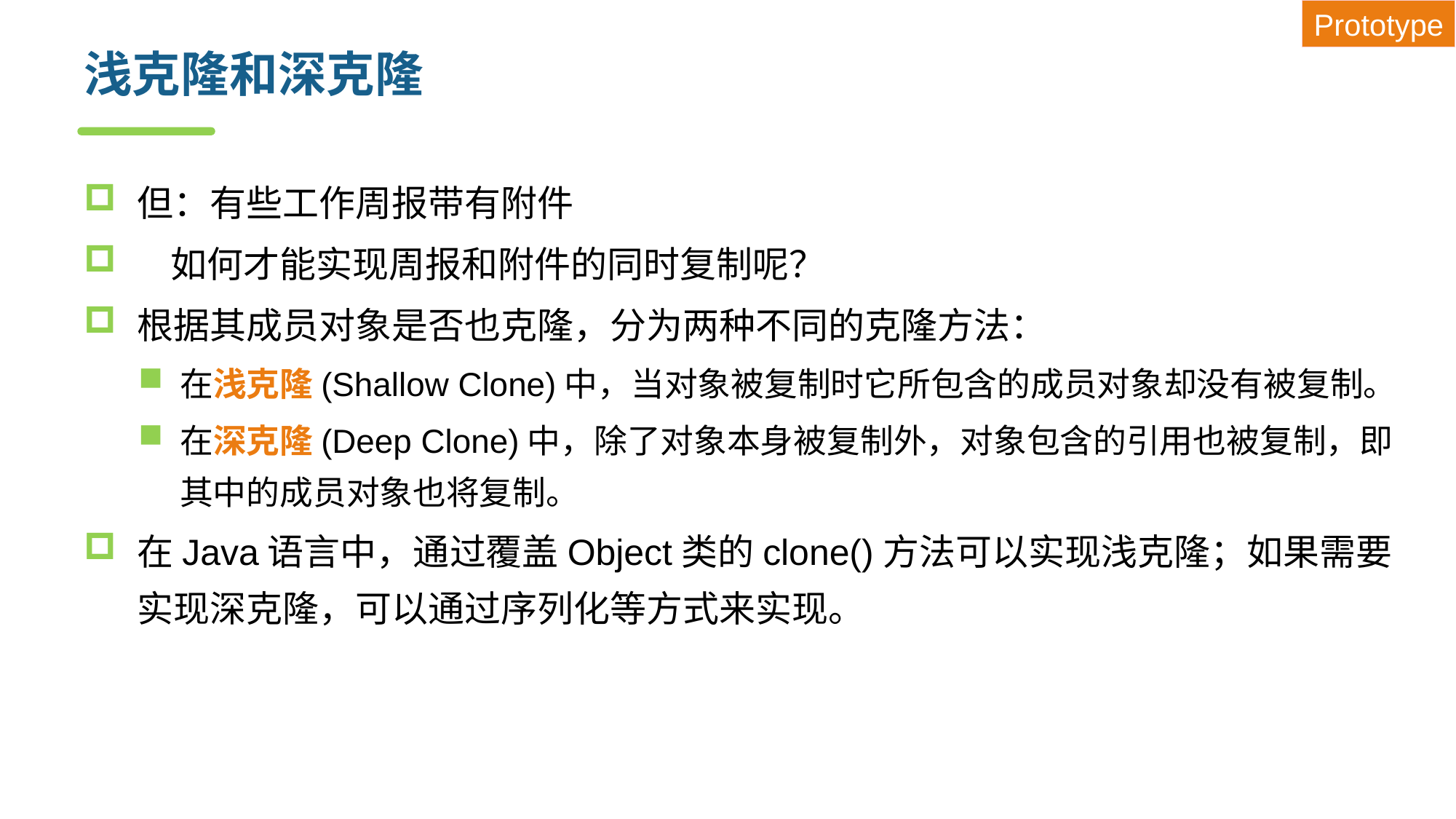

Prototype
# 浅克隆和深克隆
但：有些工作周报带有附件
   如何才能实现周报和附件的同时复制呢？
根据其成员对象是否也克隆，分为两种不同的克隆方法：
在浅克隆(Shallow Clone)中，当对象被复制时它所包含的成员对象却没有被复制。
在深克隆(Deep Clone)中，除了对象本身被复制外，对象包含的引用也被复制，即其中的成员对象也将复制。
在Java语言中，通过覆盖Object类的clone()方法可以实现浅克隆；如果需要实现深克隆，可以通过序列化等方式来实现。
60